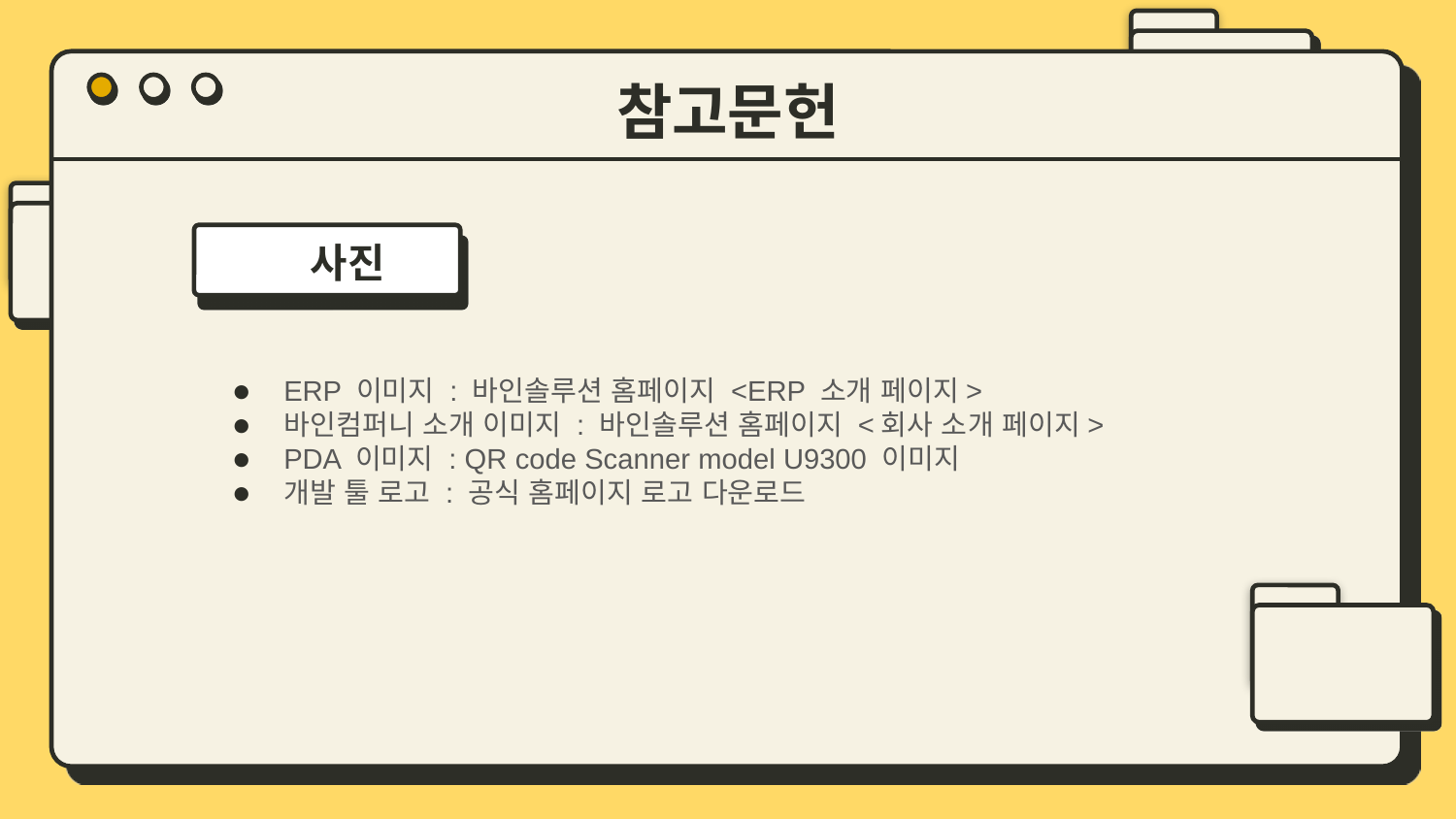

# 참고문헌
           사진

ERP 이미지 : 바인솔루션 홈페이지 <ERP 소개 페이지>
바인컴퍼니 소개 이미지 : 바인솔루션 홈페이지 <회사 소개 페이지>
PDA 이미지 : QR code Scanner model U9300 이미지
개발 툴 로고 : 공식 홈페이지 로고 다운로드